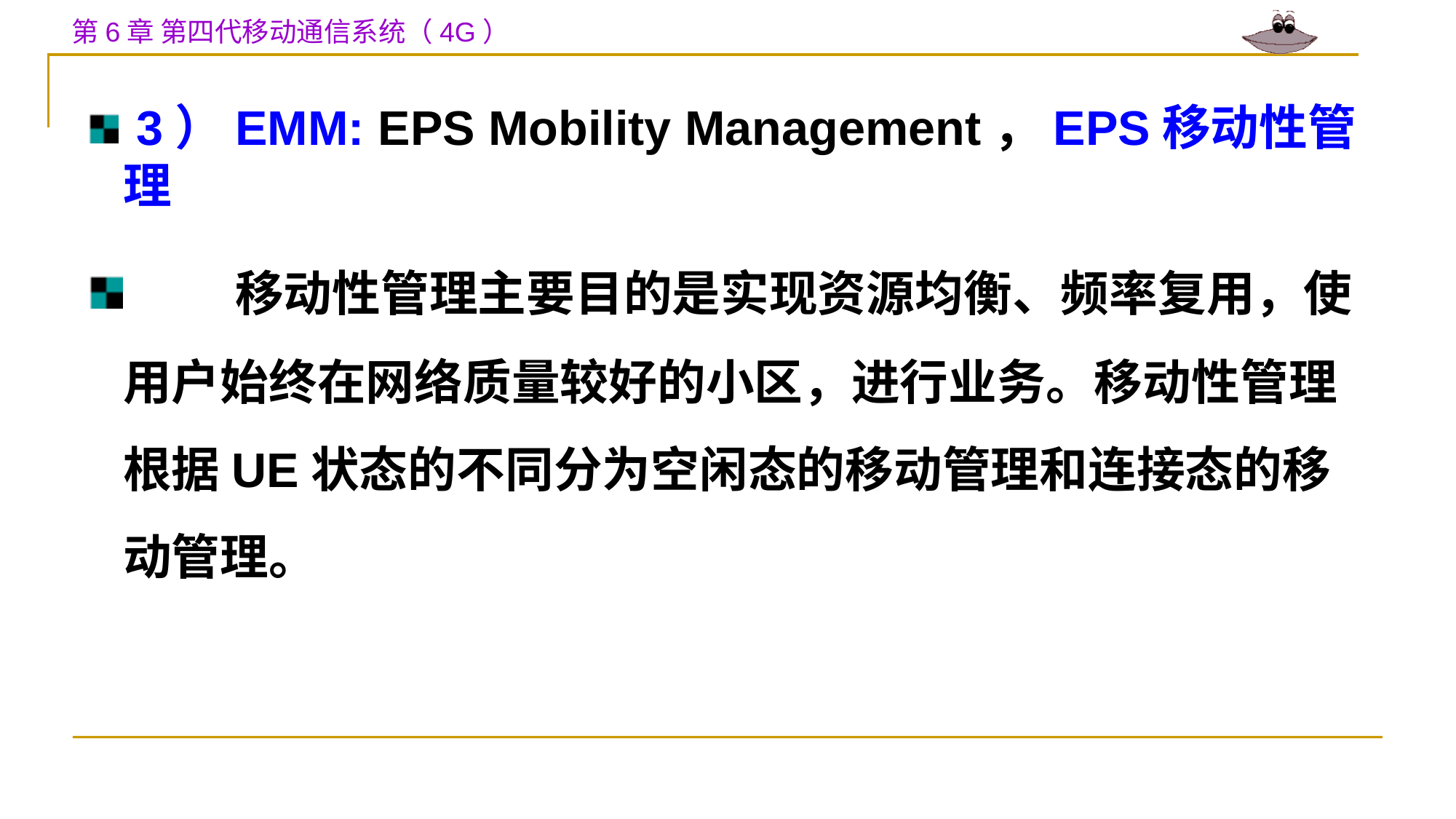

3）EMM: EPS Mobility Management，EPS移动性管理
        移动性管理主要目的是实现资源均衡、频率复用，使用户始终在网络质量较好的小区，进行业务。移动性管理根据UE状态的不同分为空闲态的移动管理和连接态的移动管理。